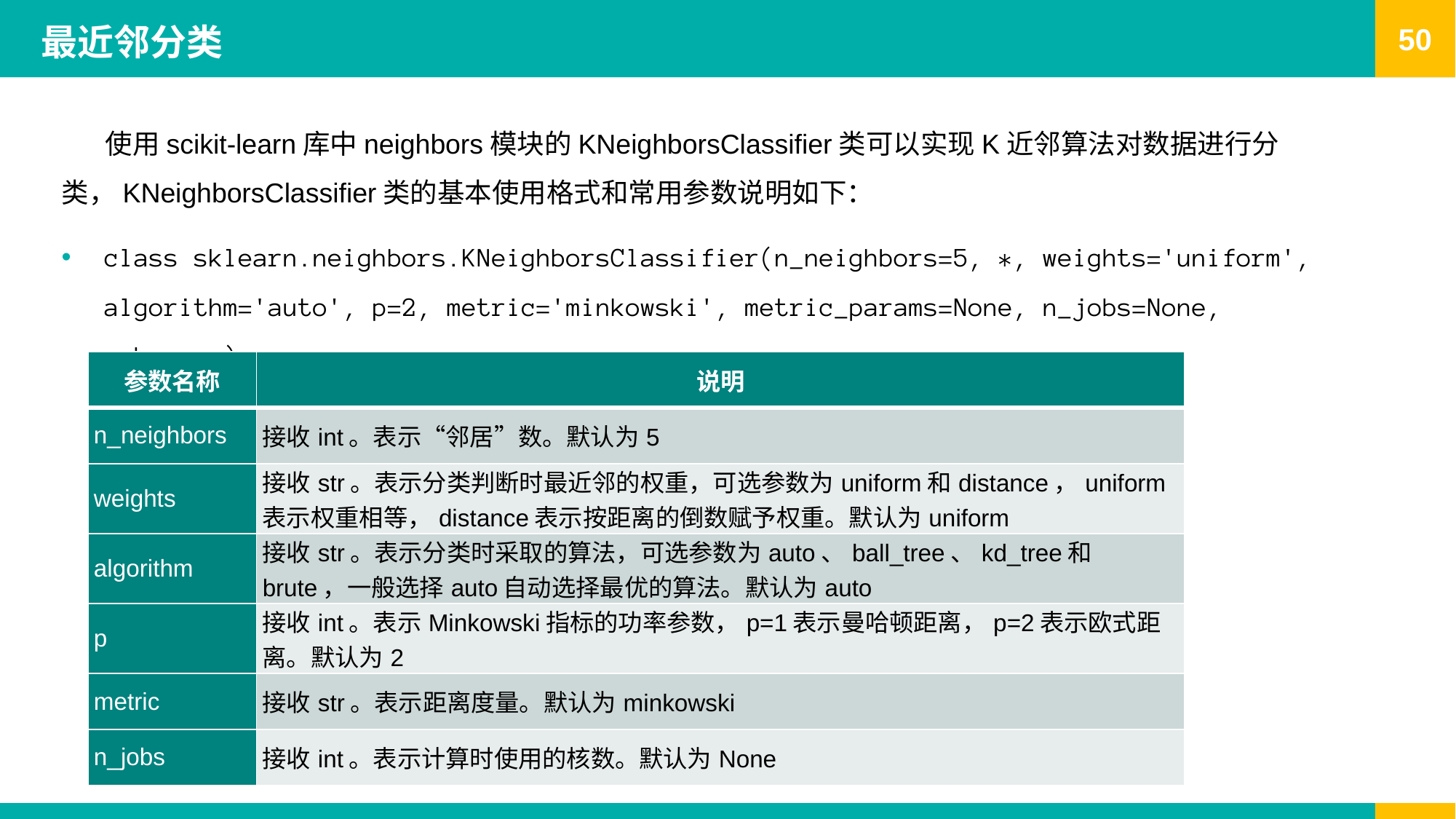

# 最近邻分类
      使用scikit-learn库中neighbors模块的KNeighborsClassifier类可以实现K近邻算法对数据进行分类，KNeighborsClassifier类的基本使用格式和常用参数说明如下：
class sklearn.neighbors.KNeighborsClassifier(n_neighbors=5, *, weights='uniform', algorithm='auto', p=2, metric='minkowski', metric_params=None, n_jobs=None, **kwargs)

| 参数名称 | 说明 |
| --- | --- |
| n\_neighbors | 接收int。表示“邻居”数。默认为5 |
| weights | 接收str。表示分类判断时最近邻的权重，可选参数为uniform和distance，uniform表示权重相等，distance表示按距离的倒数赋予权重。默认为uniform |
| algorithm | 接收str。表示分类时采取的算法，可选参数为auto、ball\_tree、kd\_tree和brute，一般选择auto自动选择最优的算法。默认为auto |
| p | 接收int。表示Minkowski指标的功率参数，p=1表示曼哈顿距离，p=2表示欧式距离。默认为2 |
| metric | 接收str。表示距离度量。默认为minkowski |
| n\_jobs | 接收int。表示计算时使用的核数。默认为None |